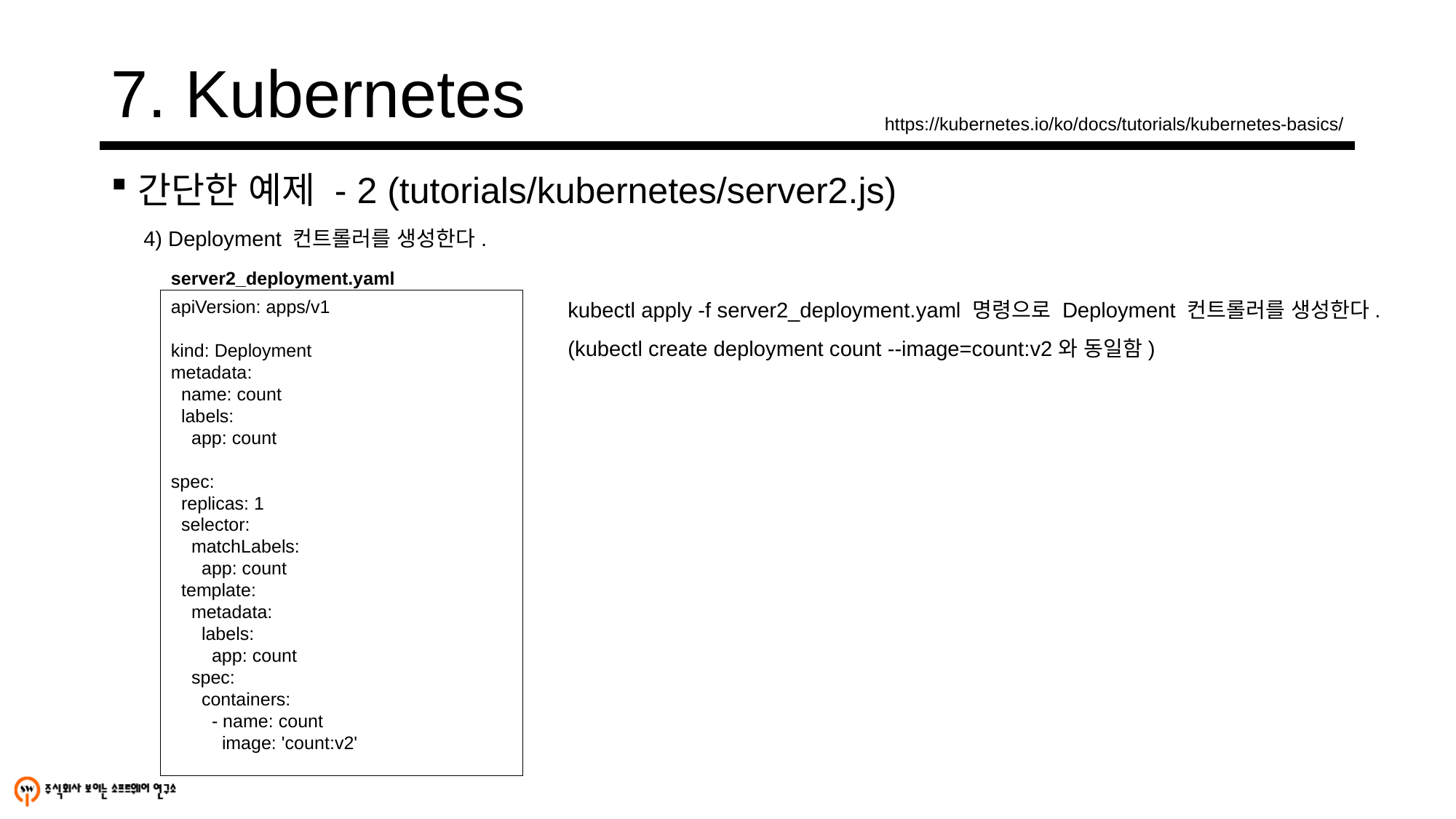

# 7. Kubernetes
https://kubernetes.io/ko/docs/tutorials/kubernetes-basics/
간단한 예제 - 2 (tutorials/kubernetes/server2.js)
4) Deployment 컨트롤러를 생성한다.
server2_deployment.yaml
kubectl apply -f server2_deployment.yaml 명령으로 Deployment 컨트롤러를 생성한다.
(kubectl create deployment count --image=count:v2와 동일함)
apiVersion: apps/v1

kind: Deployment
metadata:
  name: count
  labels:
    app: count

spec:
  replicas: 1
  selector:
    matchLabels:
      app: count
  template:
    metadata:
      labels:
        app: count
    spec:
      containers:
        - name: count
          image: 'count:v2'